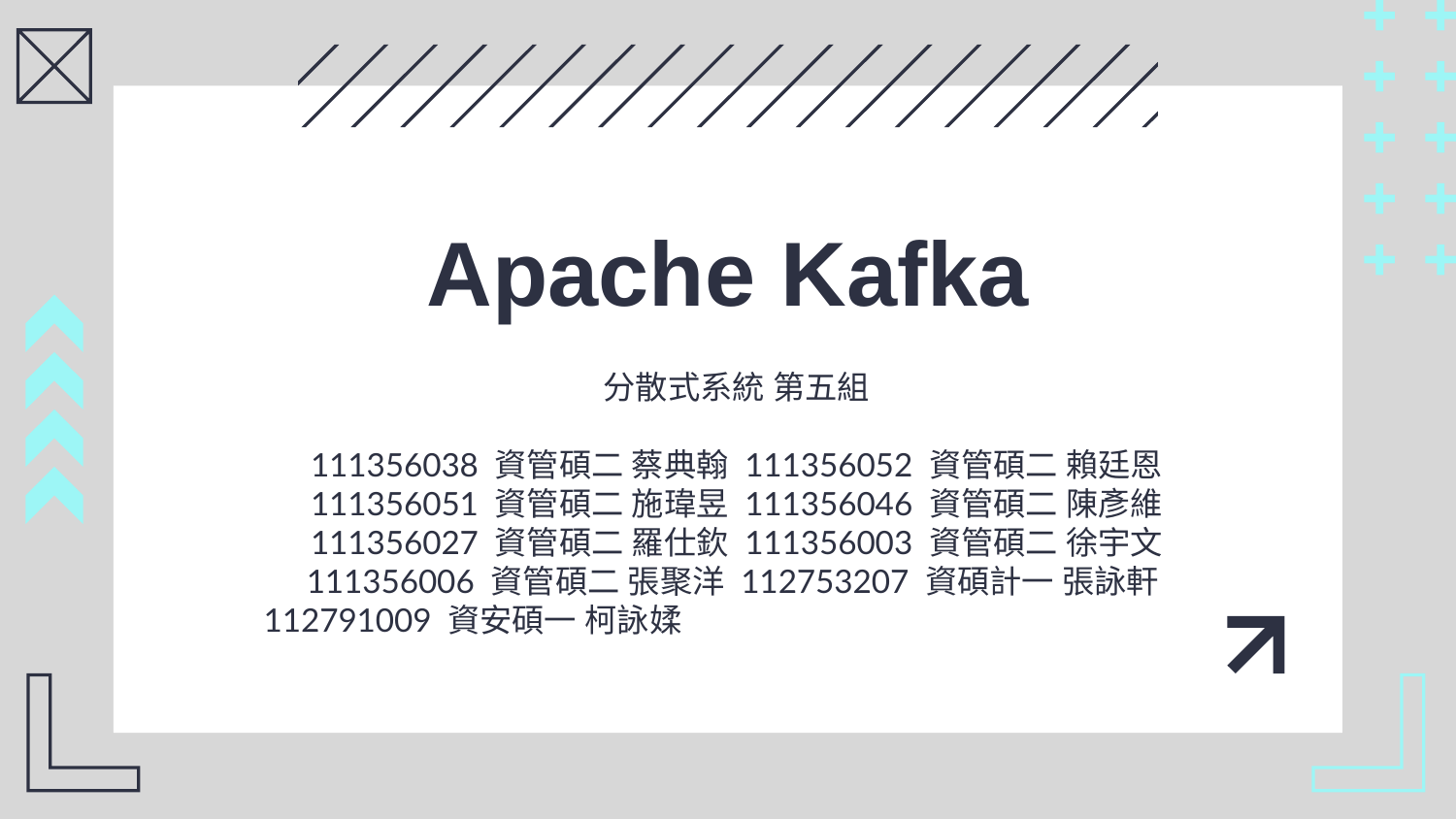

# Apache Kafka
分散式系統 第五組

111356038 資管碩二 蔡典翰 111356052 資管碩二 賴廷恩
111356051 資管碩二 施瑋昱 111356046 資管碩二 陳彥維
111356027 資管碩二 羅仕欽 111356003 資管碩二 徐宇文
111356006 資管碩二 張聚洋 112753207 資碩計一 張詠軒112791009 資安碩一 柯詠媃